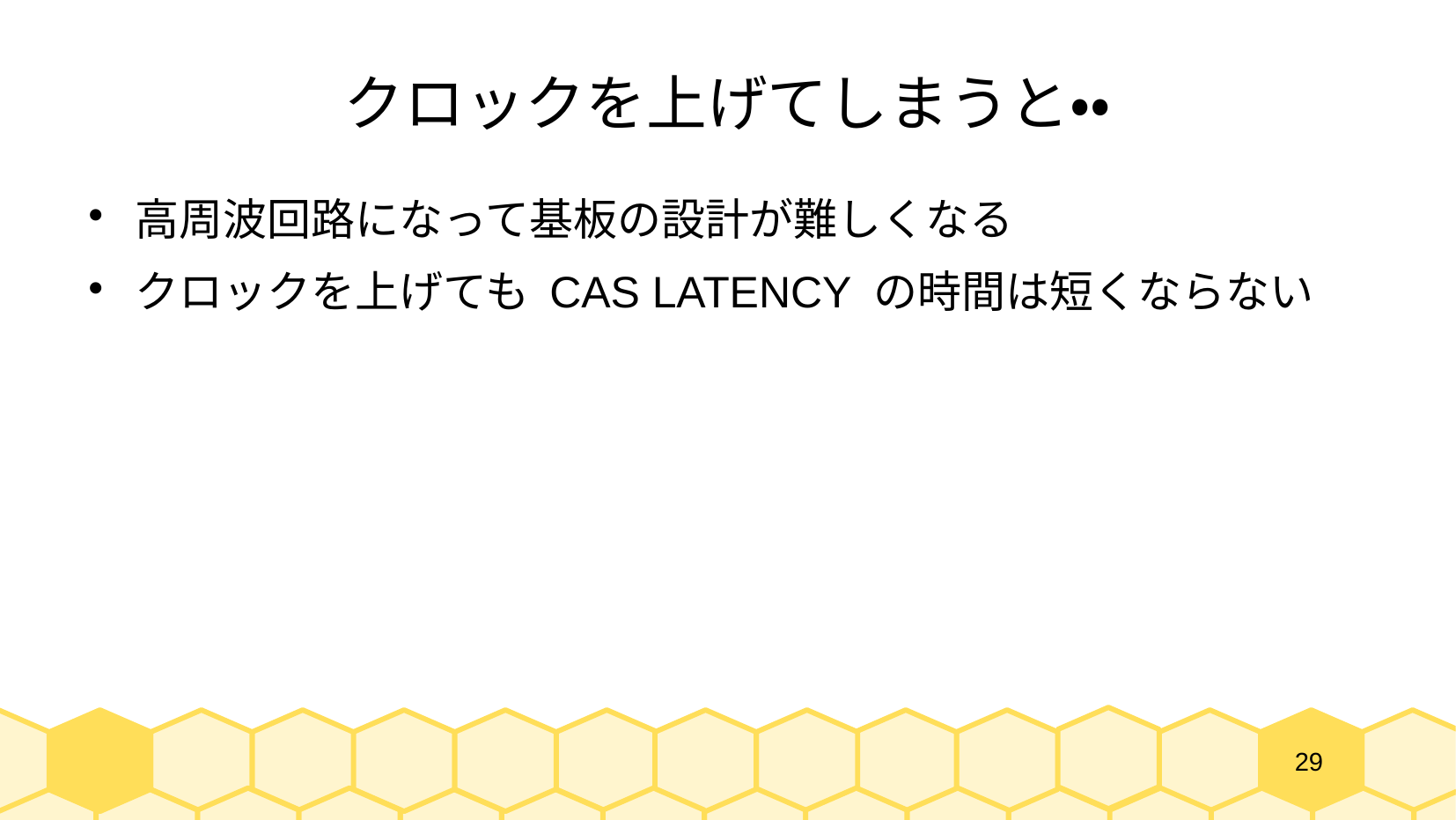

# クロックを上げてしまうと・・
高周波回路になって基板の設計が難しくなる
クロックを上げても CAS LATENCY の時間は短くならない

29